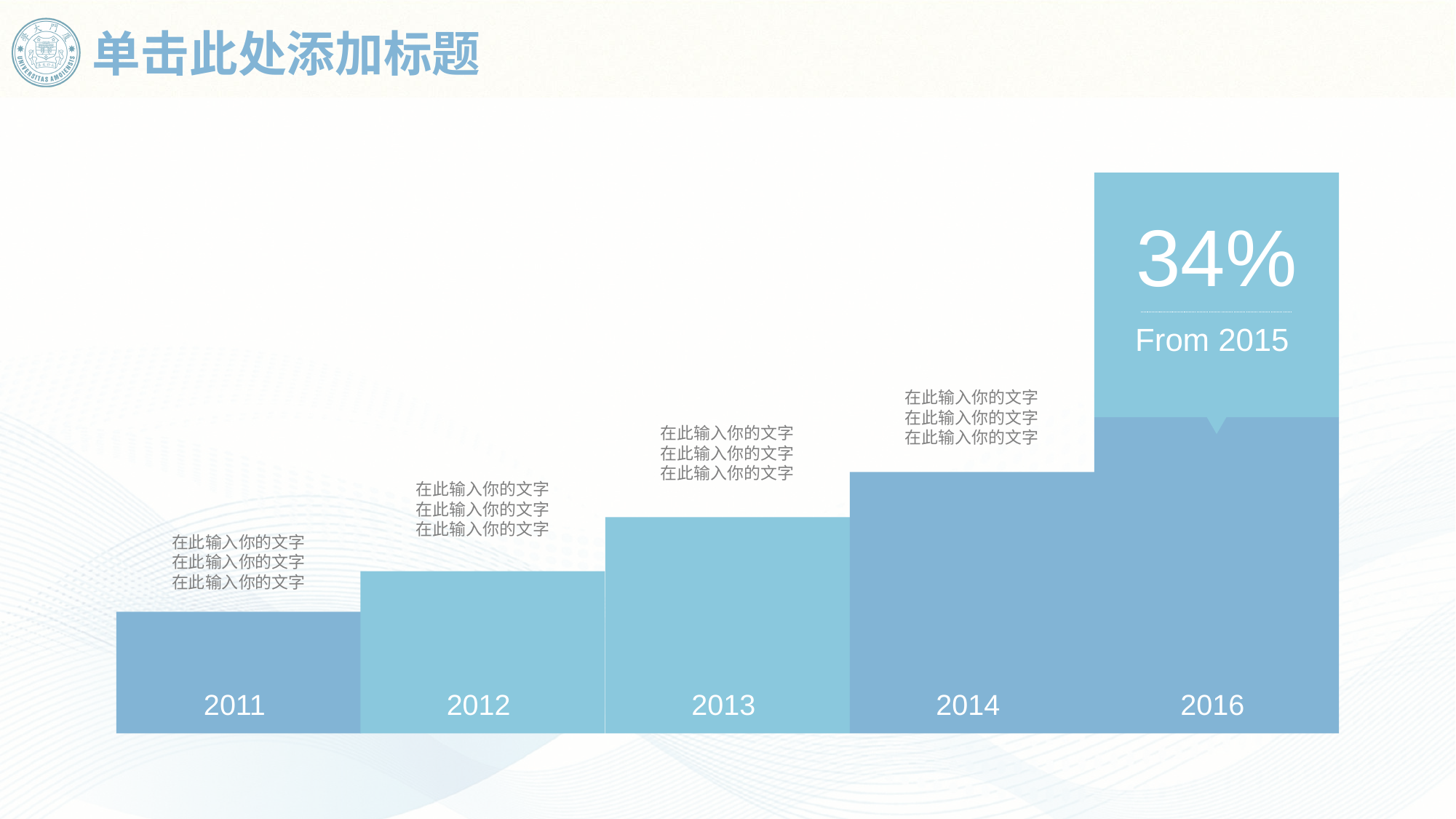

# 单击此处添加标题

34%
From 2015
在此输入你的文字
在此输入你的文字
在此输入你的文字
在此输入你的文字
在此输入你的文字
在此输入你的文字

在此输入你的文字
在此输入你的文字
在此输入你的文字

在此输入你的文字
在此输入你的文字
在此输入你的文字

2011
2012
2013
2014
2016